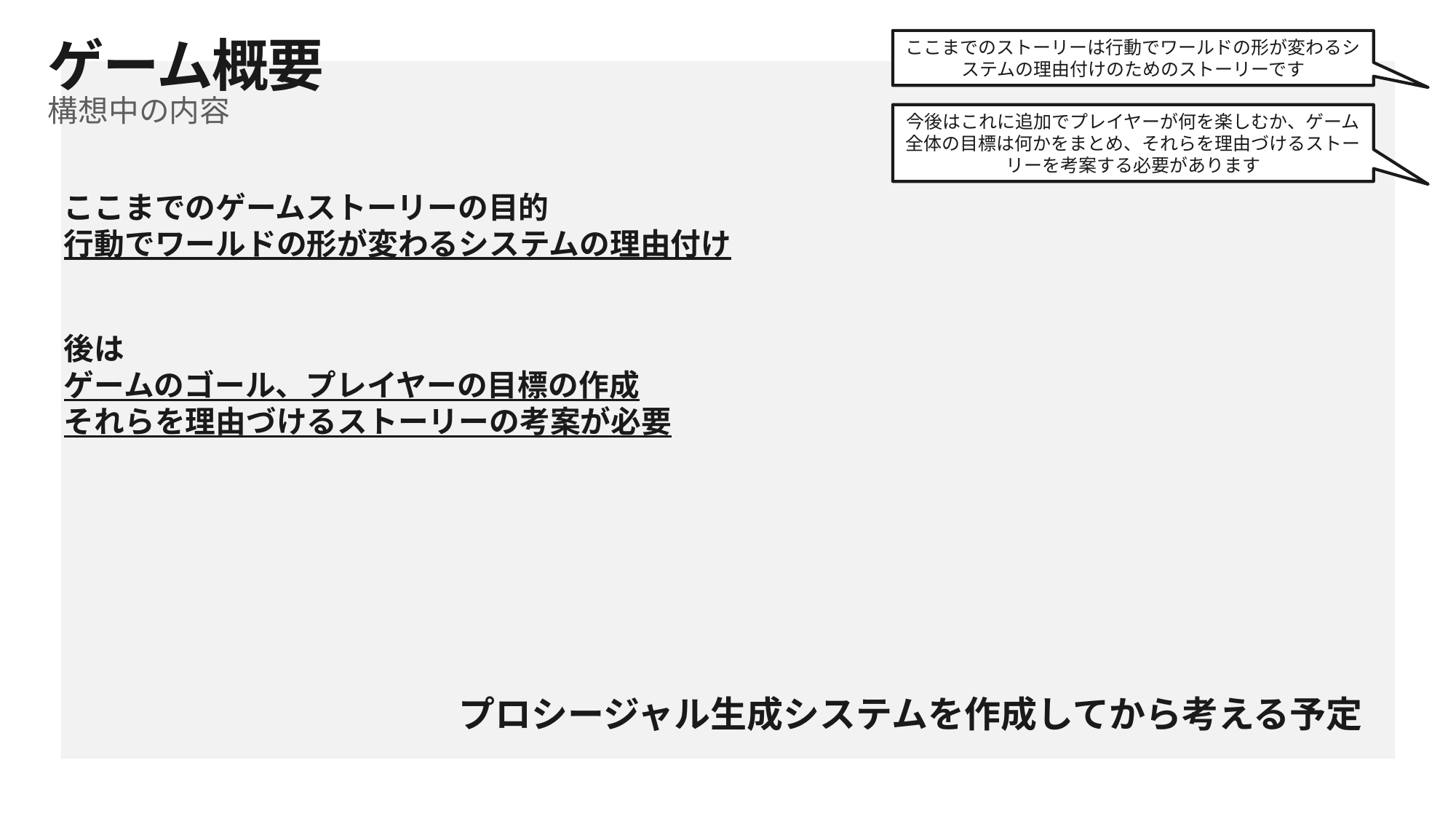

ゲーム概要
ここまでのストーリーは行動でワールドの形が変わるシステムの理由付けのためのストーリーです
構想中の内容
今後はこれに追加でプレイヤーが何を楽しむか、ゲーム全体の目標は何かをまとめ、それらを理由づけるストーリーを考案する必要があります
ここまでのゲームストーリーの目的
行動でワールドの形が変わるシステムの理由付け

後は
ゲームのゴール、プレイヤーの目標の作成
それらを理由づけるストーリーの考案が必要
プロシージャル生成システムを作成してから考える予定